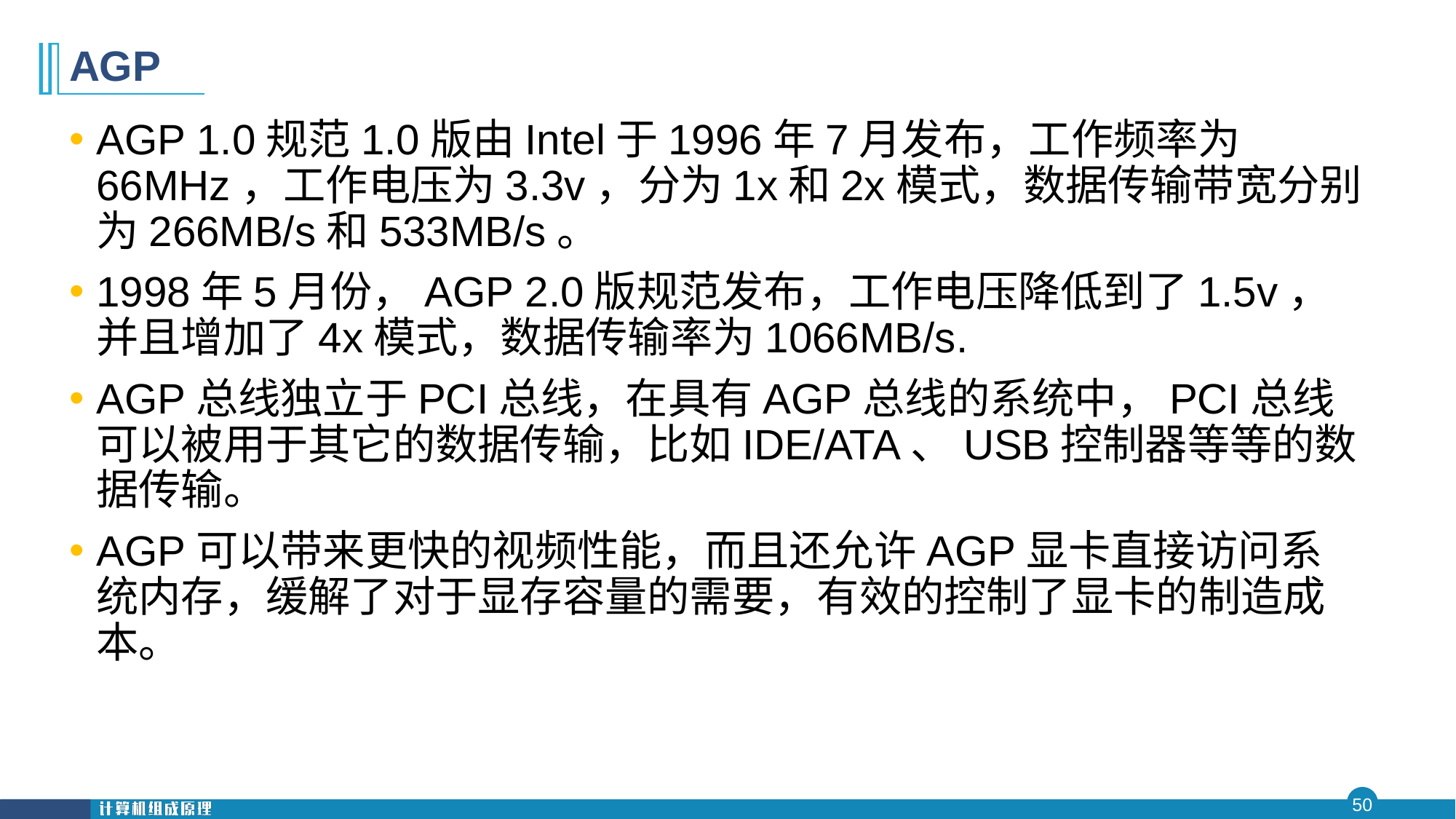

# AGP
AGP 1.0规范1.0版由Intel于1996年7月发布，工作频率为66MHz，工作电压为3.3v，分为1x和2x模式，数据传输带宽分别为266MB/s和533MB/s。
1998年5月份，AGP 2.0版规范发布，工作电压降低到了1.5v，并且增加了4x模式，数据传输率为1066MB/s.
AGP总线独立于PCI总线，在具有AGP总线的系统中，PCI总线可以被用于其它的数据传输，比如IDE/ATA、USB控制器等等的数据传输。
AGP可以带来更快的视频性能，而且还允许AGP显卡直接访问系统内存，缓解了对于显存容量的需要，有效的控制了显卡的制造成本。